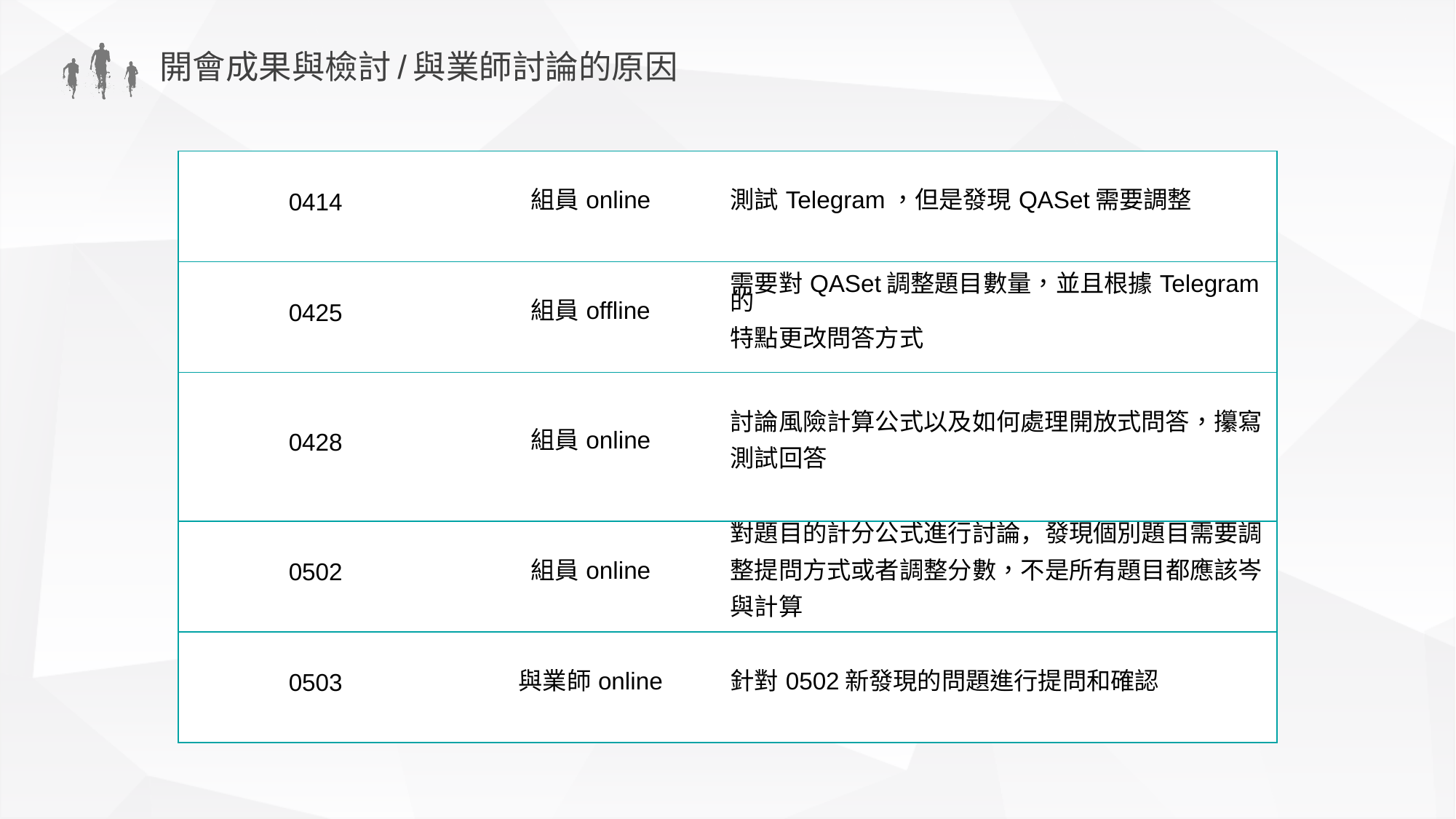

開會成果與檢討/與業師討論的原因
| 0414 | 組員online | 測試Telegram，但是發現QASet需要調整 |
| --- | --- | --- |
| 0425 | 組員offline | 需要對QASet調整題目數量，並且根據Telegram的 特點更改問答方式 |
| 0428 | 組員online | 討論風險計算公式以及如何處理開放式問答，攥寫 測試回答 |
| 0502 | 組員online | 對題目的計分公式進行討論，發現個別題目需要調 整提問方式或者調整分數，不是所有題目都應該岑 與計算 |
| 0503 | 與業師online | 針對0502新發現的問題進行提問和確認 |